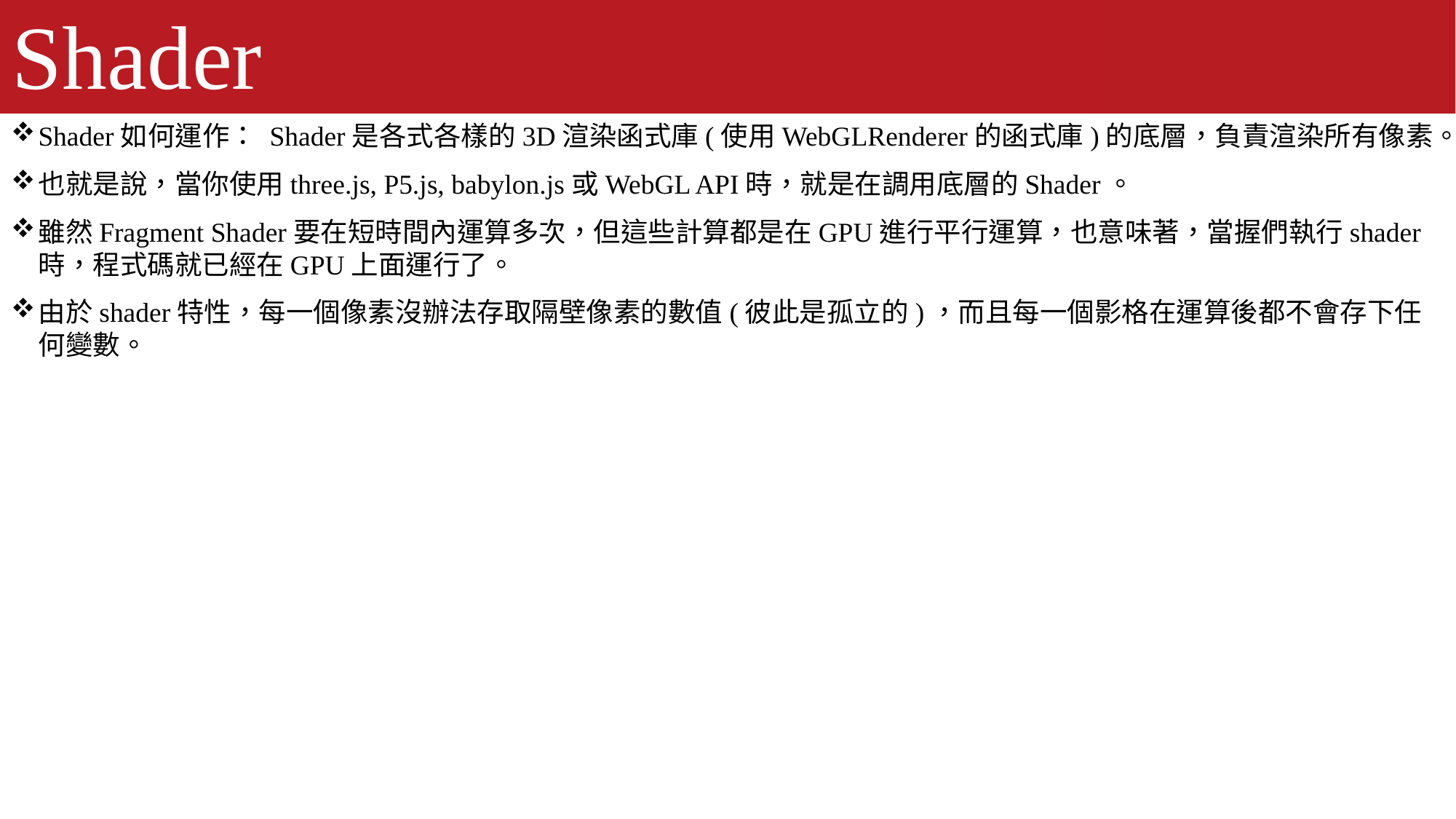

# Shader
Shader如何運作： Shader是各式各樣的3D渲染函式庫(使用WebGLRenderer的函式庫)的底層，負責渲染所有像素。
也就是說，當你使用three.js, P5.js, babylon.js或WebGL API時，就是在調用底層的Shader。
雖然Fragment Shader要在短時間內運算多次，但這些計算都是在GPU進行平行運算，也意味著，當握們執行shader時，程式碼就已經在GPU上面運行了。
由於shader特性，每一個像素沒辦法存取隔壁像素的數值(彼此是孤立的)，而且每一個影格在運算後都不會存下任何變數。